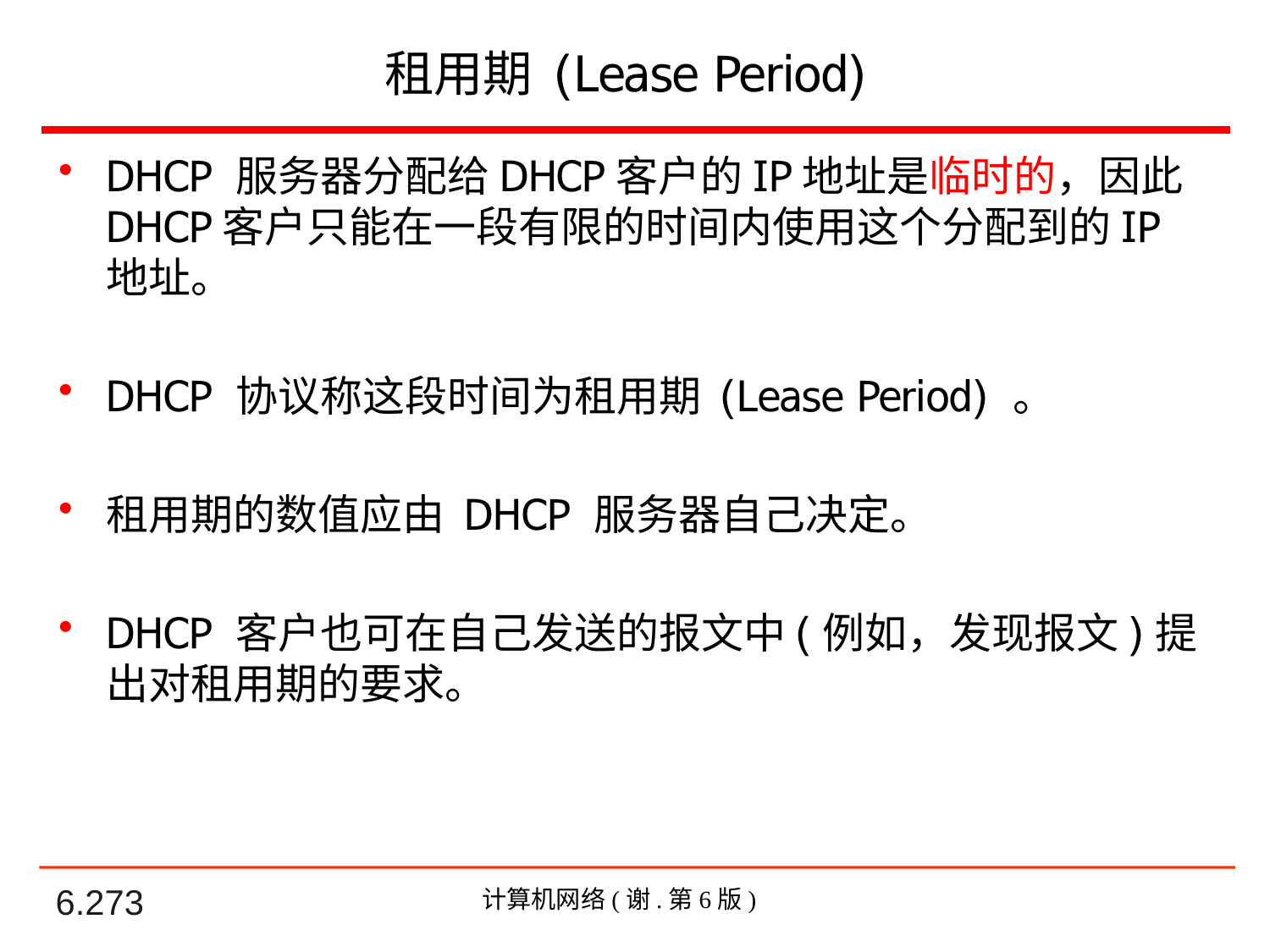

# 租用期 (Lease Period)
DHCP 服务器分配给DHCP客户的IP地址是临时的，因此 DHCP客户只能在一段有限的时间内使用这个分配到的IP 地址。

DHCP 协议称这段时间为租用期 (Lease Period) 。

租用期的数值应由 DHCP 服务器自己决定。

DHCP 客户也可在自己发送的报文中(例如，发现报文)提出对租用期的要求。